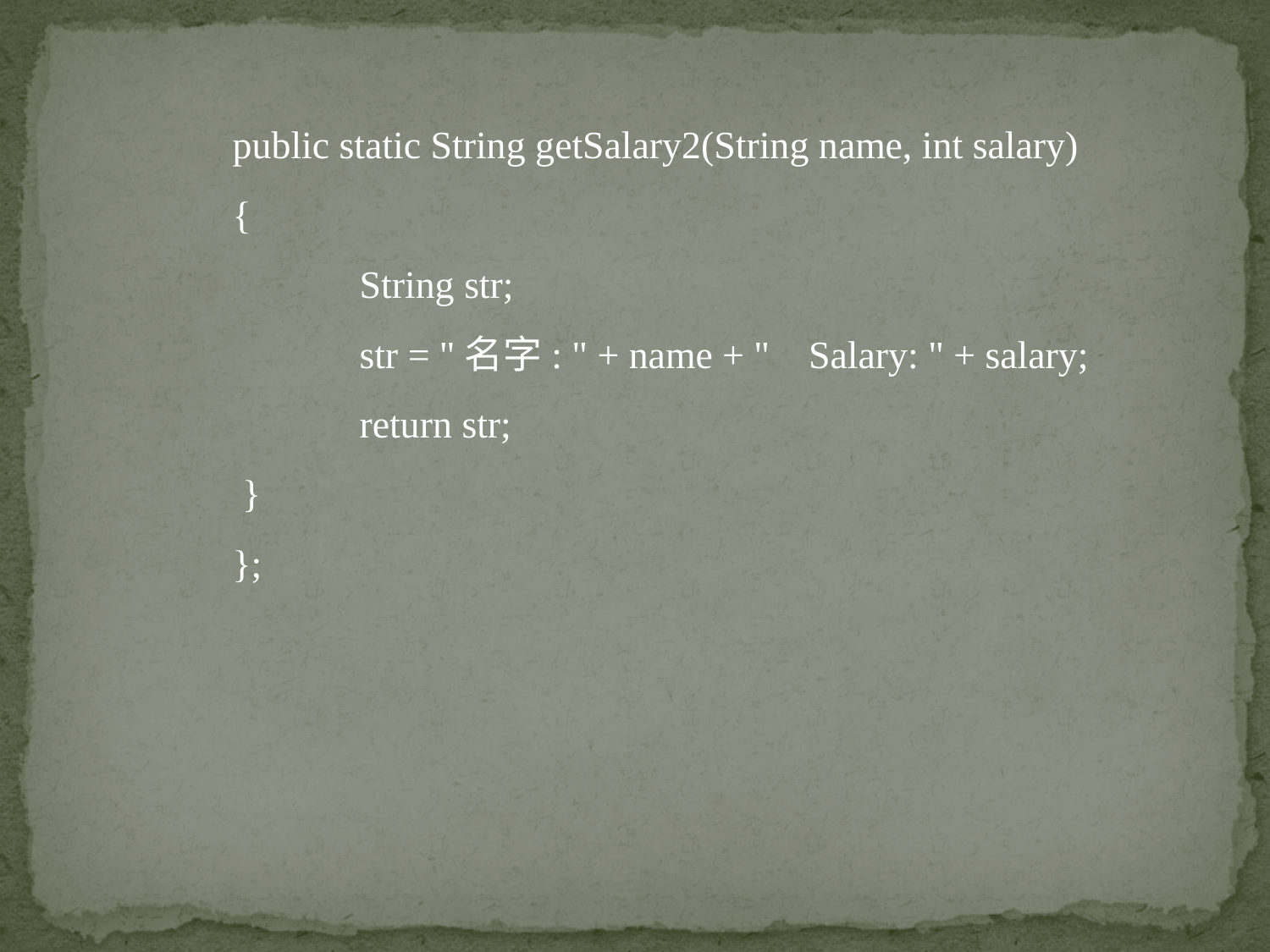

public static String getSalary2(String name, int salary)
{
	String str;
	str = "名字: " + name + "    Salary: " + salary;
     	return str;
 }
};